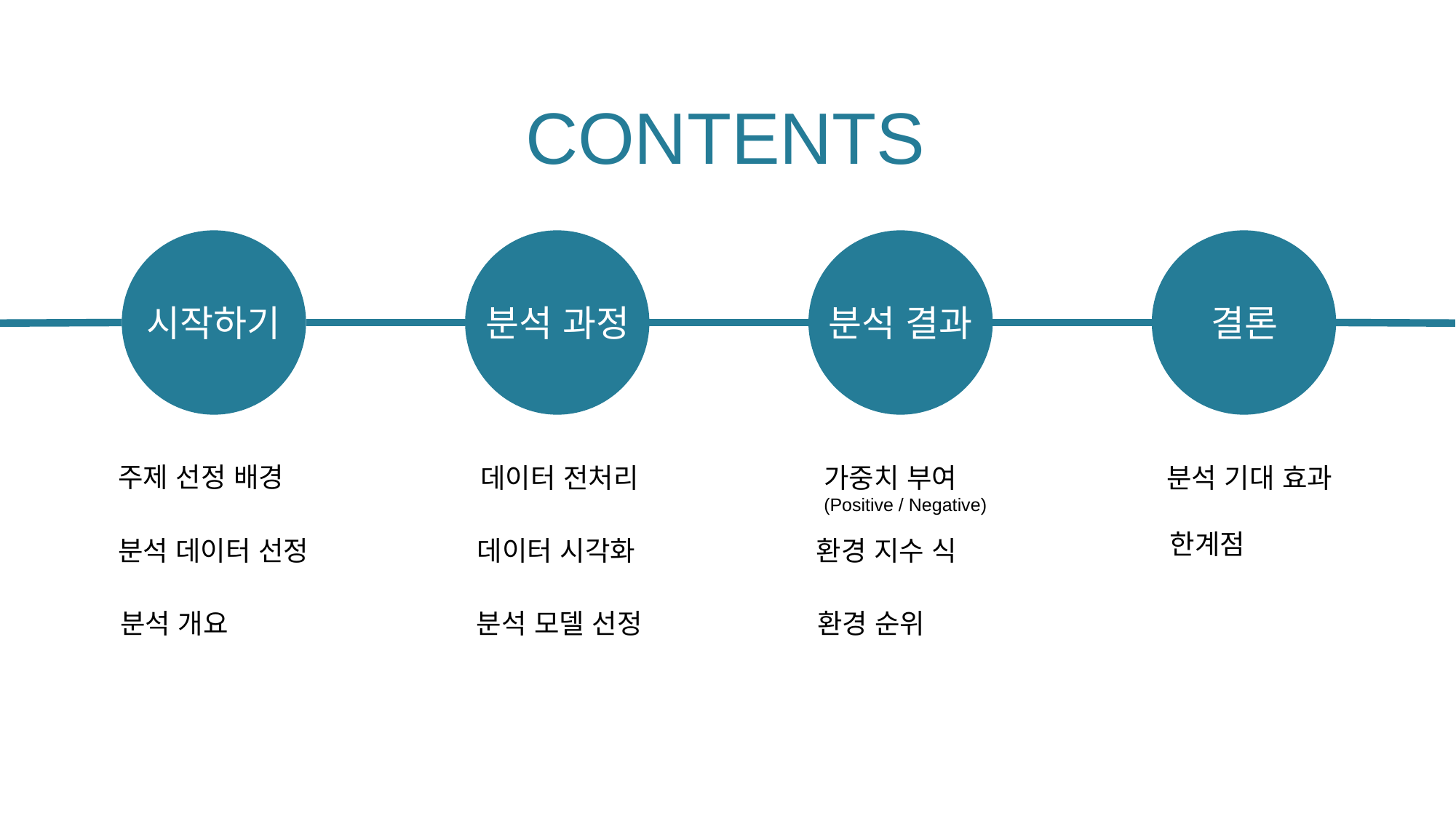

CONTENTS

시작하기
분석 과정
분석 결과
결론
주제 선정 배경
가중치 부여
(Positive / Negative)
데이터 전처리
분석 기대 효과
한계점
분석 데이터 선정
데이터 시각화
환경 지수 식
분석 개요
분석 모델 선정
환경 순위